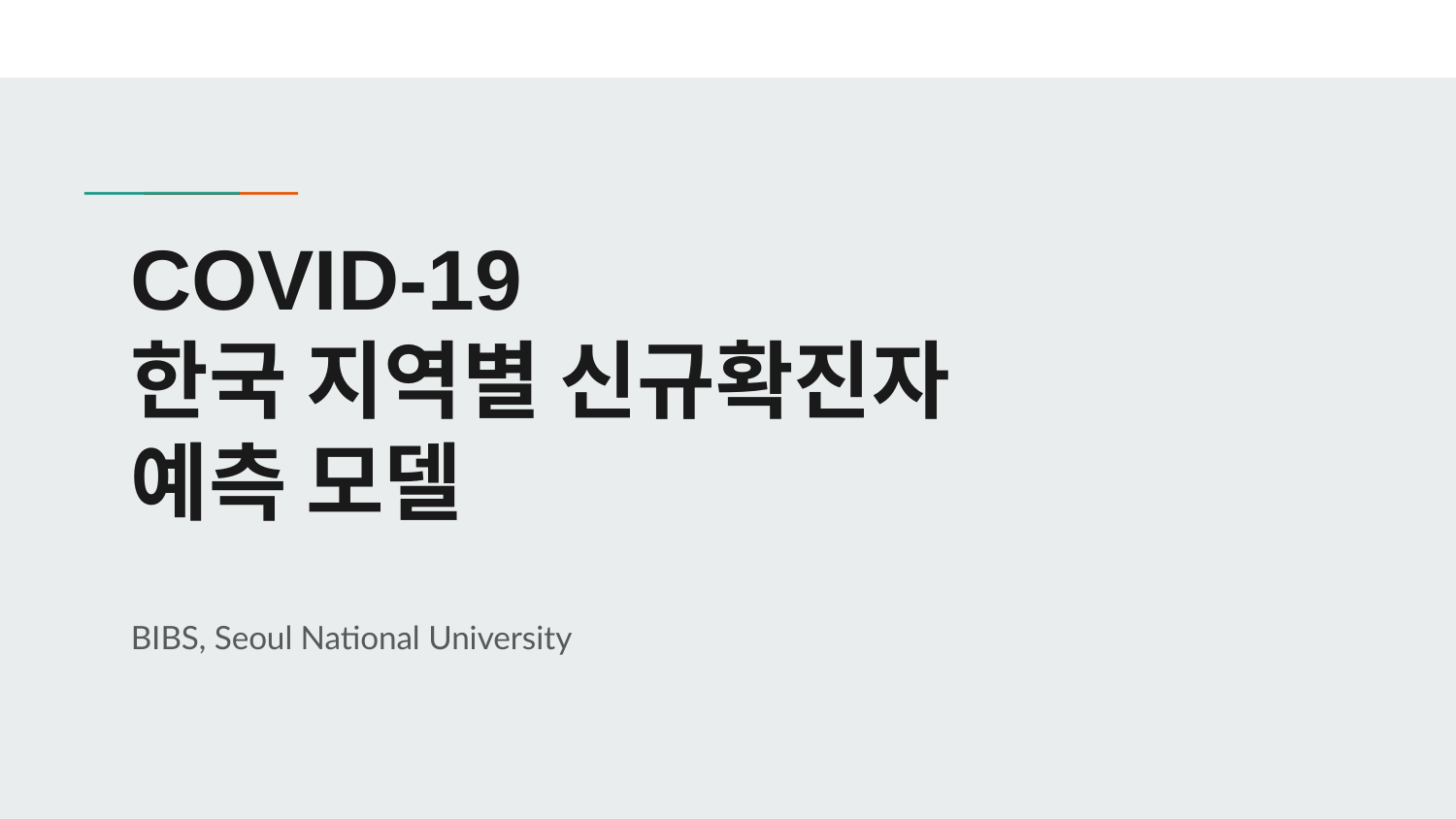

# COVID-19 한국 지역별 신규확진자
예측 모델

BIBS, Seoul National University